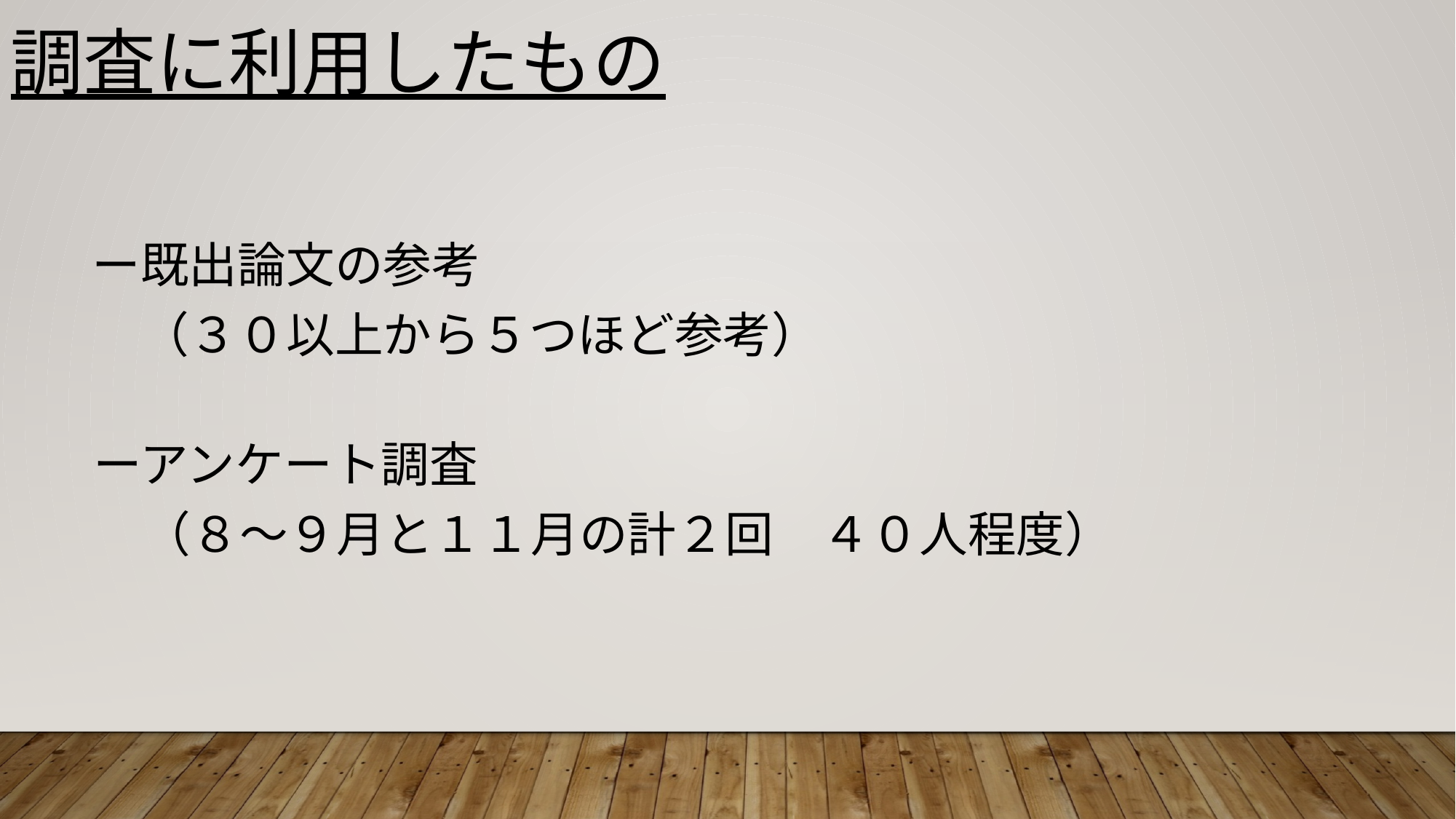

調査に利用したもの
ー既出論文の参考
　（３０以上から５つほど参考）
ーアンケート調査
　（８～９月と１１月の計２回　４０人程度）